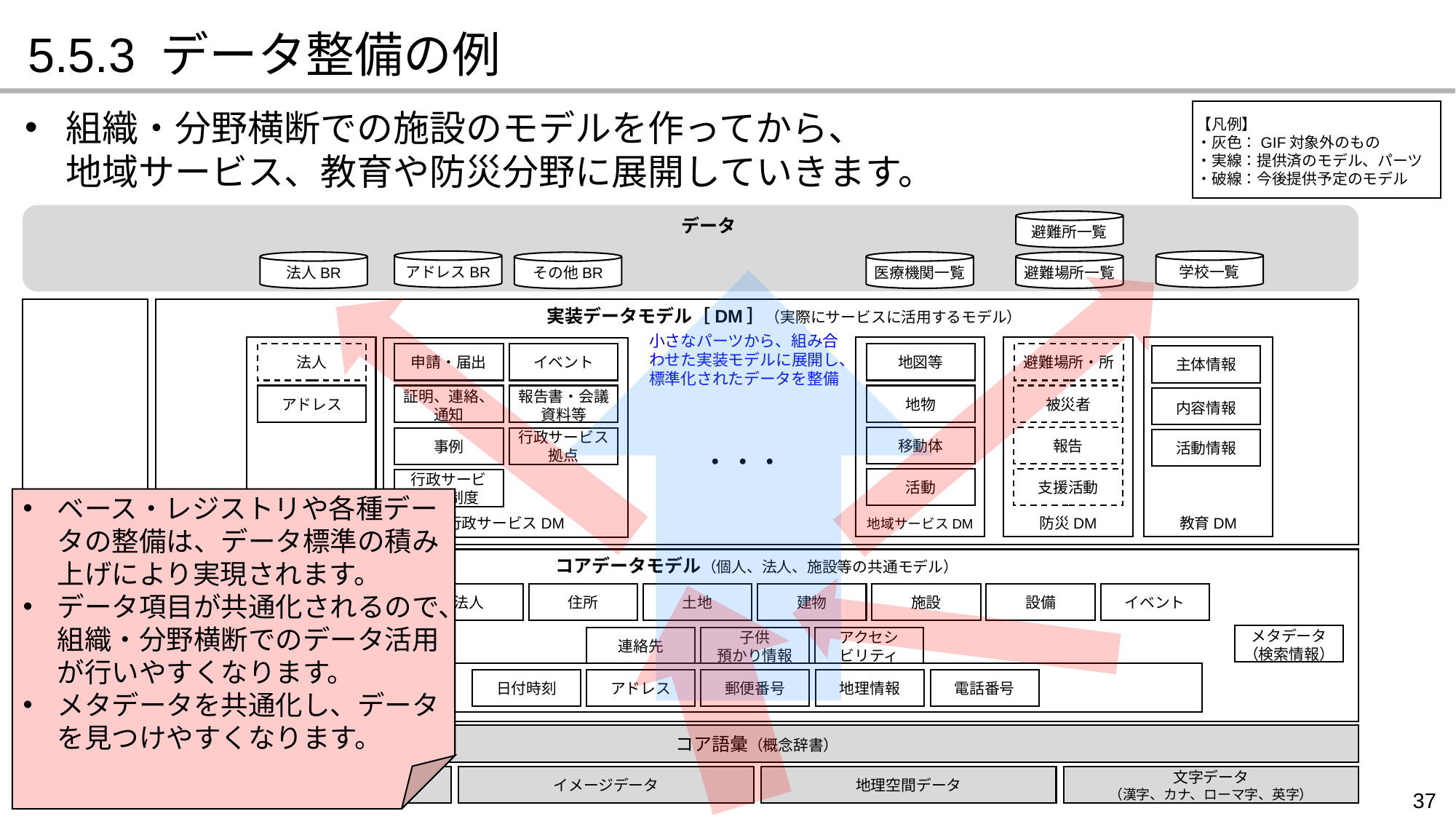

5.5.3 データ整備の例
組織・分野横断での施設のモデルを作ってから、
地域サービス、教育や防災分野に展開していきます。
【凡例】
・灰色：GIF対象外のもの
・実線：提供済のモデル、パーツ
・破線：今後提供予定のモデル
　　データ
避難所一覧

アドレスBR
学校一覧
法人BR
医療機関一覧
避難場所一覧
その他BR

コード、辞書
　　　実装データモデル［DM］（実際にサービスに活用するモデル）
小さなパーツから、組み合わせた実装モデルに展開し、
標準化されたデータを整備
ベースレジストリDM
地域サービスDM
防災DM
教育DM
行政サービスDM
法人
申請・届出
イベント
地図等
避難場所・所
主体情報
アドレス
証明、連絡、通知
報告書・会議資料等
地物
被災者
内容情報
移動体
報告
事例
行政サービス拠点
活動情報
・・・
活動
支援活動

行政サービス・制度
ベース・レジストリや各種データの整備は、データ標準の積み上げにより実現されます。
データ項目が共通化されるので、組織・分野横断でのデータ活用が行いやすくなります。
メタデータを共通化し、データを見つけやすくなります。
コアデータモデル（個人、法人、施設等の共通モデル）

個人
法人
住所
土地
建物
施設
設備
イベント
メタデータ
（検索情報）
連絡先
子供
預かり情報
アクセシ
ビリティ
POIコード
　コアデータパーツ
日付時刻
アドレス
郵便番号
地理情報
電話番号
コード一覧
コア語彙（概念辞書）
辞書
数値データ（センサーデータ）
イメージデータ
地理空間データ
文字データ
（漢字、カナ、ローマ字、英字）
37